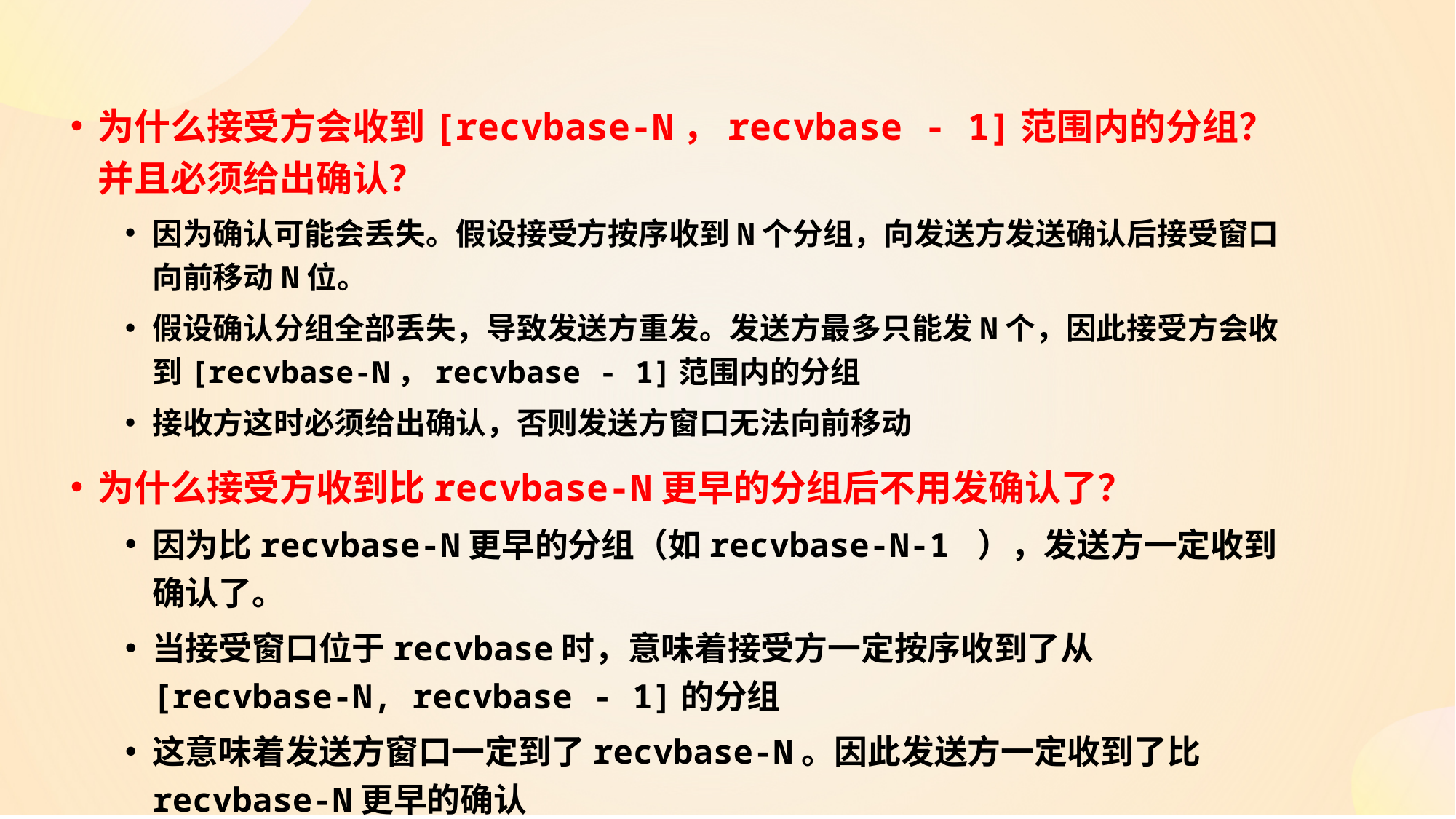

为什么接受方会收到[recvbase-N，recvbase - 1]范围内的分组？并且必须给出确认？
因为确认可能会丢失。假设接受方按序收到N个分组，向发送方发送确认后接受窗口向前移动N位。
假设确认分组全部丢失，导致发送方重发。发送方最多只能发N个，因此接受方会收到[recvbase-N，recvbase - 1]范围内的分组
接收方这时必须给出确认，否则发送方窗口无法向前移动
为什么接受方收到比recvbase-N更早的分组后不用发确认了？
因为比recvbase-N更早的分组（如recvbase-N-1 ），发送方一定收到确认了。
当接受窗口位于recvbase时，意味着接受方一定按序收到了从[recvbase-N, recvbase - 1]的分组
这意味着发送方窗口一定到了recvbase-N。因此发送方一定收到了比recvbase-N更早的确认